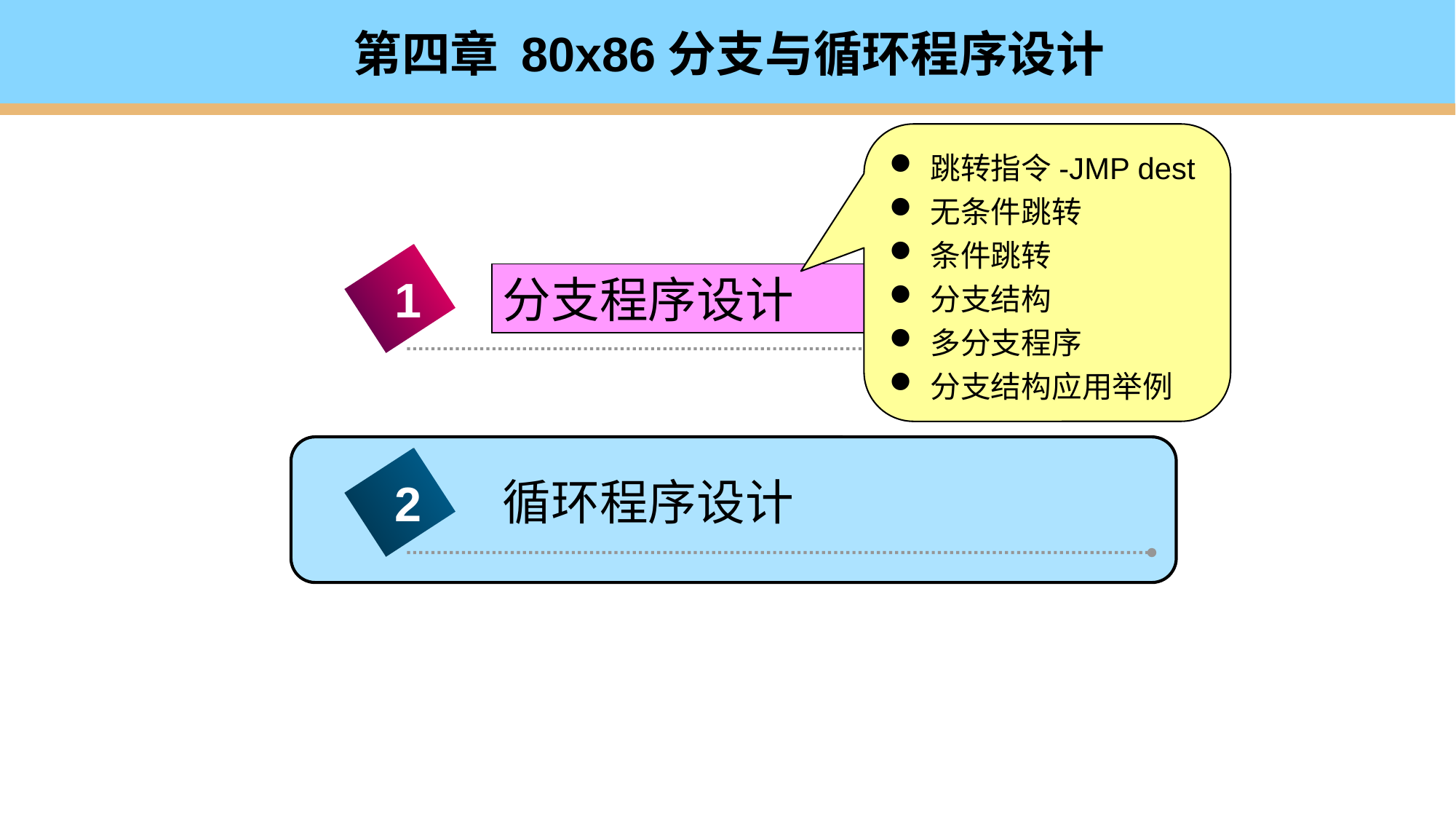

# 第四章 80x86分支与循环程序设计
跳转指令-JMP dest
无条件跳转
条件跳转
分支结构
多分支程序
分支结构应用举例

1
分支程序设计

循环程序设计
2

151